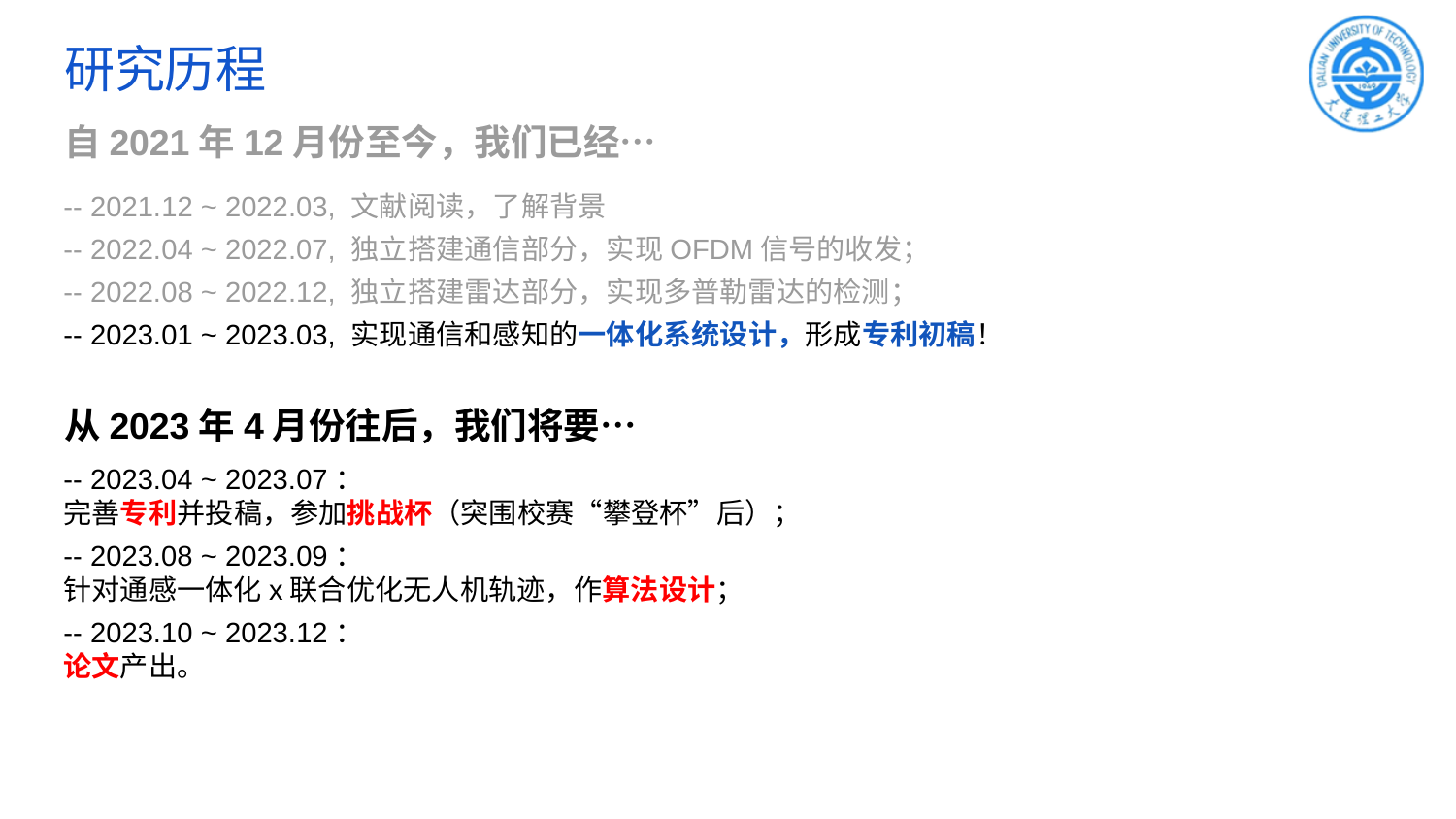

研究历程
自2021年12月份至今，我们已经…
-- 2021.12 ~ 2022.03, 文献阅读，了解背景

-- 2022.04 ~ 2022.07, 独立搭建通信部分，实现OFDM信号的收发；

-- 2022.08 ~ 2022.12, 独立搭建雷达部分，实现多普勒雷达的检测；

-- 2023.01 ~ 2023.03, 实现通信和感知的一体化系统设计，形成专利初稿！
从2023年4月份往后，我们将要…
-- 2023.04 ~ 2023.07：
完善专利并投稿，参加挑战杯（突围校赛“攀登杯”后）；

-- 2023.08 ~ 2023.09：
针对通感一体化x联合优化无人机轨迹，作算法设计；

-- 2023.10 ~ 2023.12：
论文产出。